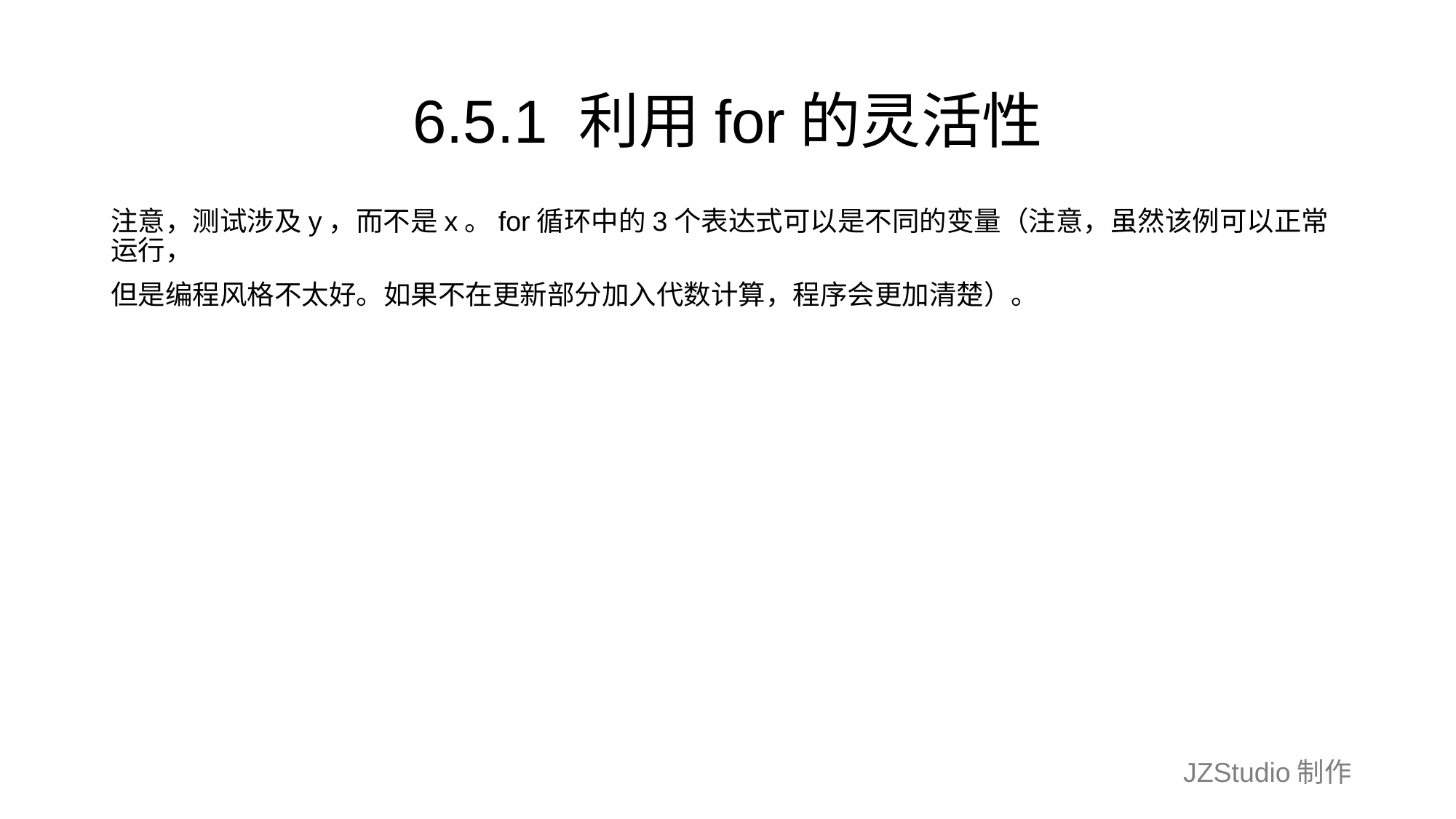

# 6.5.1 利用for的灵活性
注意，测试涉及y，而不是x。for循环中的3个表达式可以是不同的变量（注意，虽然该例可以正常运行，
但是编程风格不太好。如果不在更新部分加入代数计算，程序会更加清楚）。